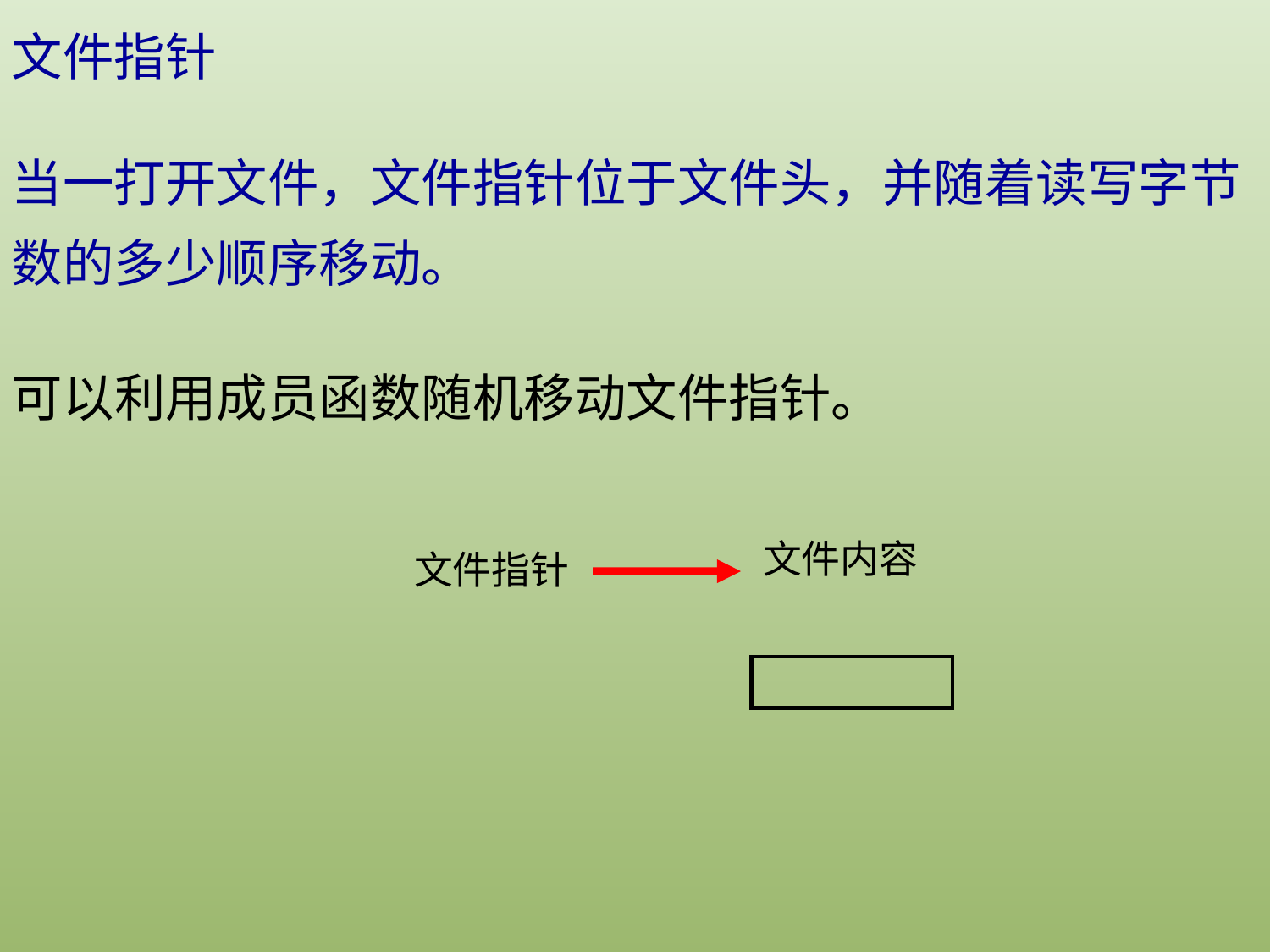

文件指针
当一打开文件，文件指针位于文件头，并随着读写字节数的多少顺序移动。
可以利用成员函数随机移动文件指针。
文件内容
文件指针

920